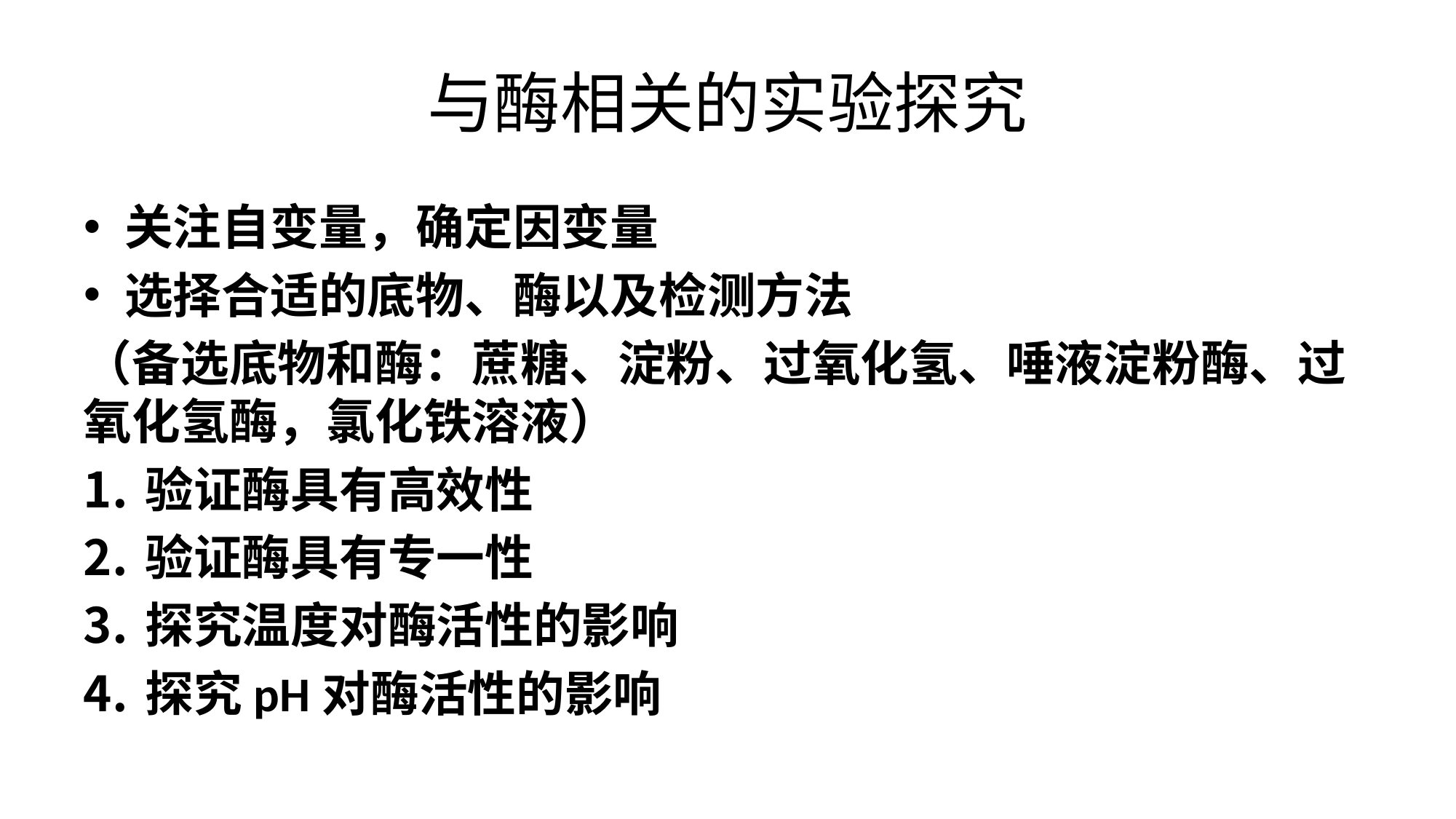

# 与酶相关的实验探究
关注自变量，确定因变量
选择合适的底物、酶以及检测方法
（备选底物和酶：蔗糖、淀粉、过氧化氢、唾液淀粉酶、过氧化氢酶，氯化铁溶液）
验证酶具有高效性
验证酶具有专一性
探究温度对酶活性的影响
探究pH对酶活性的影响